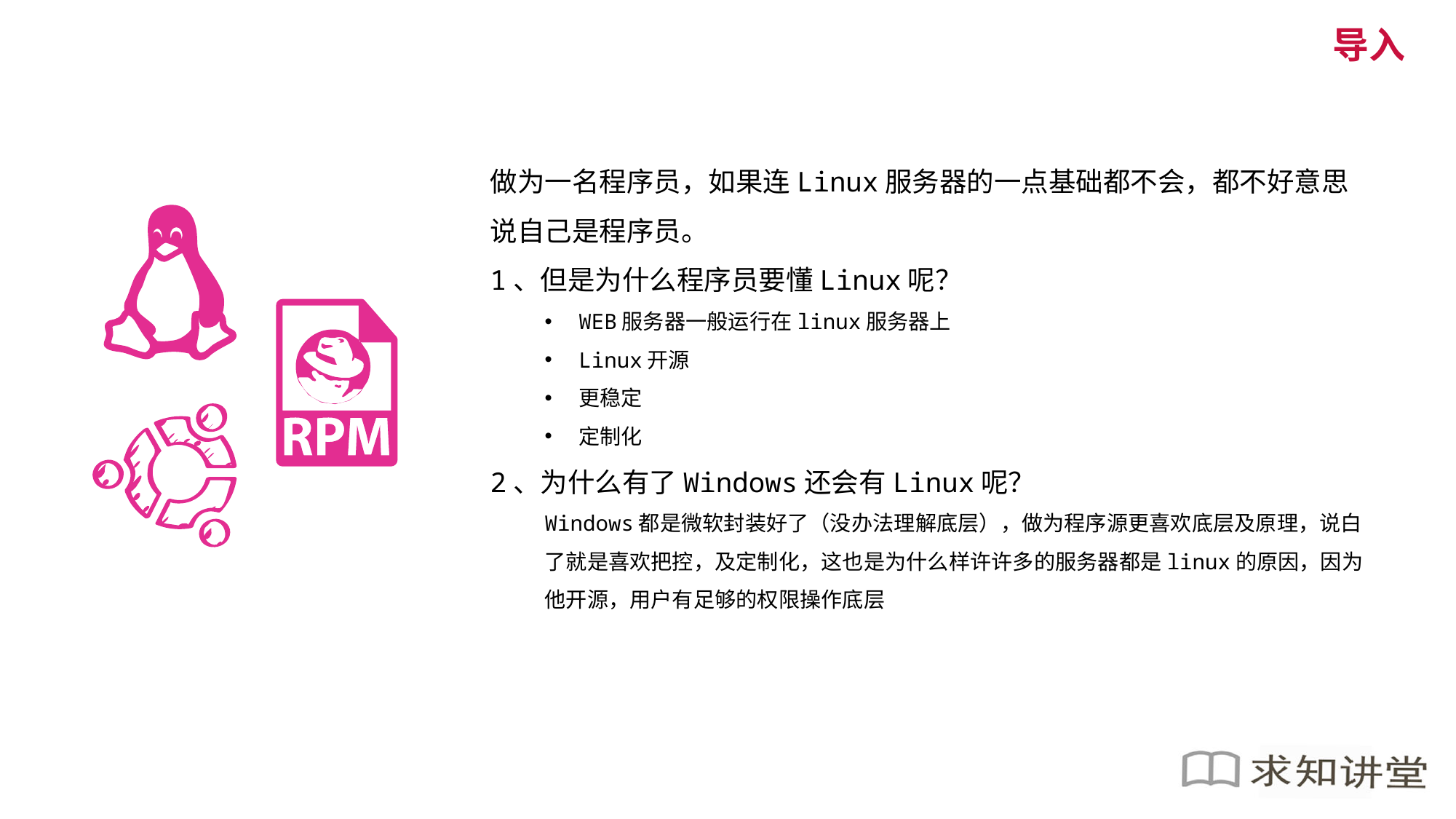

导入
做为一名程序员，如果连Linux服务器的一点基础都不会，都不好意思说自己是程序员。
1、但是为什么程序员要懂Linux呢？
WEB服务器一般运行在linux服务器上
Linux开源
更稳定
定制化
2、为什么有了Windows还会有Linux呢？
Windows都是微软封装好了（没办法理解底层），做为程序源更喜欢底层及原理，说白了就是喜欢把控，及定制化，这也是为什么样许许多的服务器都是linux的原因，因为他开源，用户有足够的权限操作底层